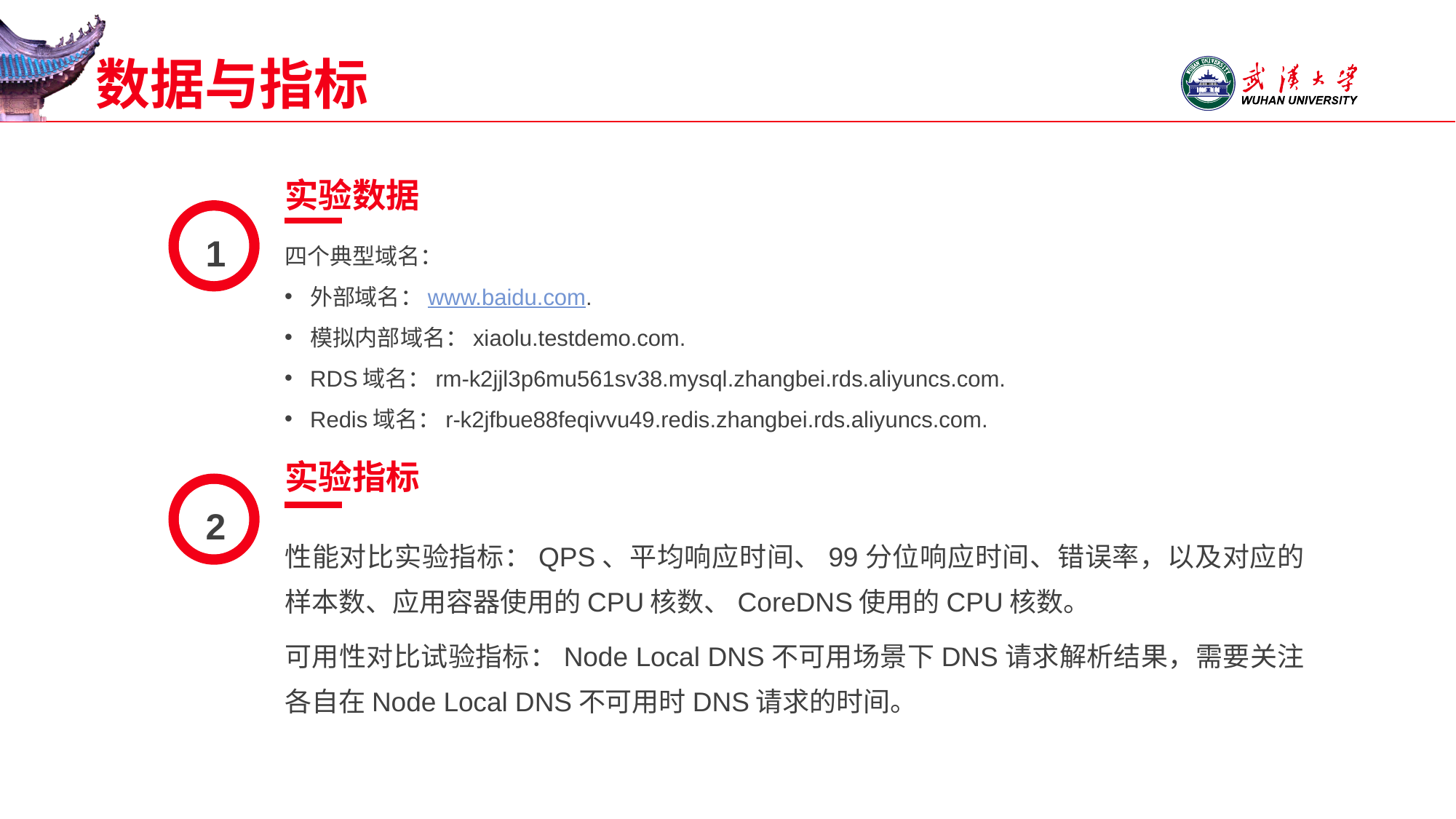

# 数据与指标
实验数据

1
四个典型域名：
外部域名：www.baidu.com.
模拟内部域名：xiaolu.testdemo.com.
RDS域名：rm-k2jjl3p6mu561sv38.mysql.zhangbei.rds.aliyuncs.com.
Redis域名：r-k2jfbue88feqivvu49.redis.zhangbei.rds.aliyuncs.com.
实验指标

2
性能对比实验指标：QPS、平均响应时间、99分位响应时间、错误率，以及对应的样本数、应用容器使用的CPU核数、CoreDNS使用的CPU核数。
可用性对比试验指标：Node Local DNS不可用场景下DNS请求解析结果，需要关注各自在Node Local DNS不可用时DNS请求的时间。